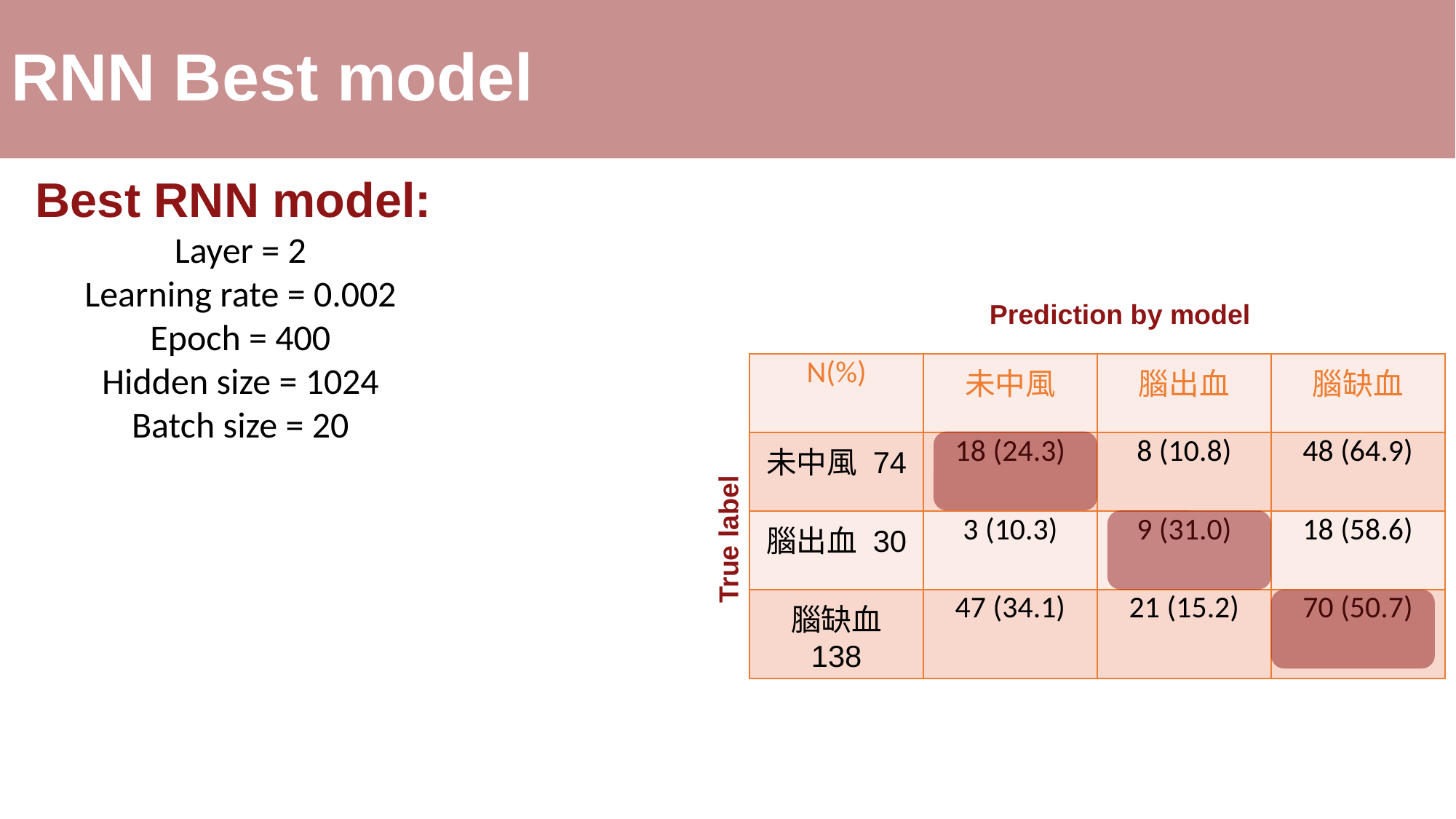

# RNN Best model
Best RNN model:
Layer = 2
Learning rate = 0.002
Epoch = 400
Hidden size = 1024
Batch size = 20
Prediction by model
| N(%) | 未中風 | 腦出血 | 腦缺血 |
| --- | --- | --- | --- |
| 未中風 74 | 18 (24.3) | 8 (10.8) | 48 (64.9) |
| 腦出血 30 | 3 (10.3) | 9 (31.0) | 18 (58.6) |
| 腦缺血 138 | 47 (34.1) | 21 (15.2) | 70 (50.7) |

True label